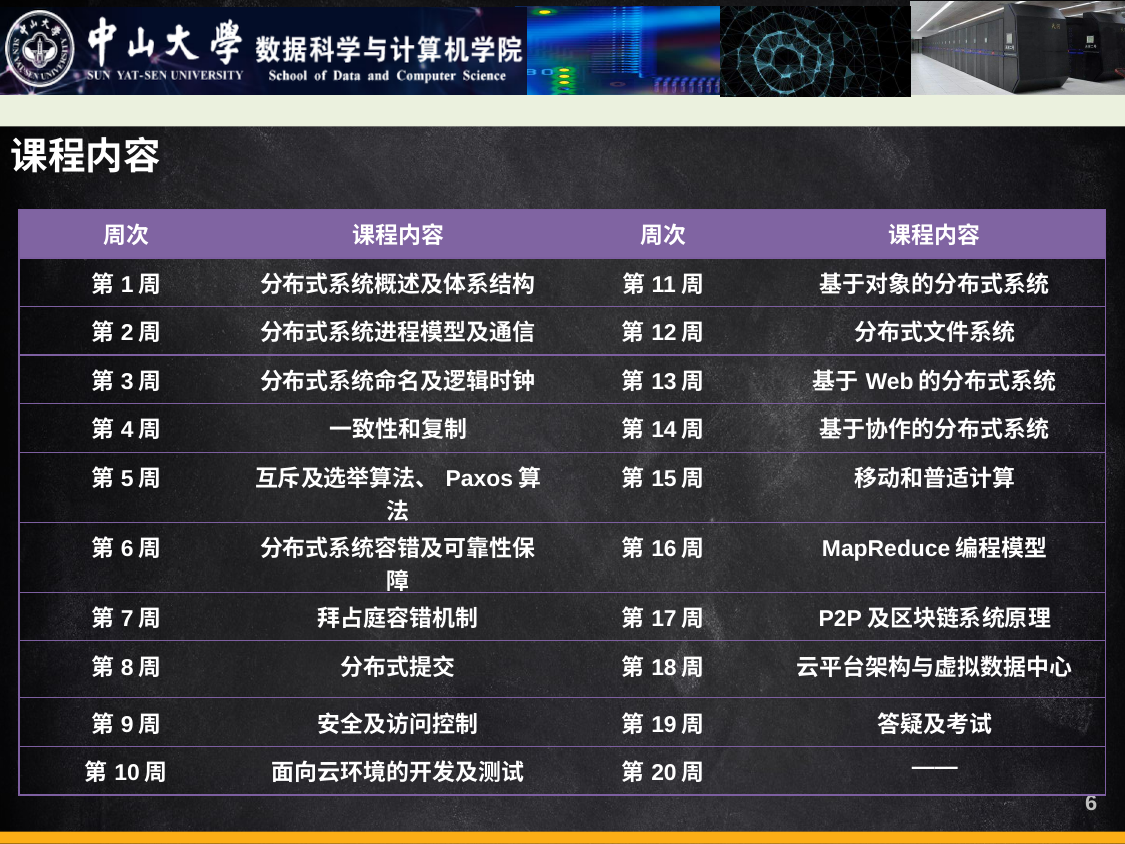

课程内容
| 周次 | 课程内容 | 周次 | 课程内容 |
| --- | --- | --- | --- |
| 第1周 | 分布式系统概述及体系结构 | 第11周 | 基于对象的分布式系统 |
| 第2周 | 分布式系统进程模型及通信 | 第12周 | 分布式文件系统 |
| 第3周 | 分布式系统命名及逻辑时钟 | 第13周 | 基于Web的分布式系统 |
| 第4周 | 一致性和复制 | 第14周 | 基于协作的分布式系统 |
| 第5周 | 互斥及选举算法、Paxos算法 | 第15周 | 移动和普适计算 |
| 第6周 | 分布式系统容错及可靠性保障 | 第16周 | MapReduce编程模型 |
| 第7周 | 拜占庭容错机制 | 第17周 | P2P及区块链系统原理 |
| 第8周 | 分布式提交 | 第18周 | 云平台架构与虚拟数据中心 |
| 第9周 | 安全及访问控制 | 第19周 | 答疑及考试 |
| 第10周 | 面向云环境的开发及测试 | 第20周 | —— |